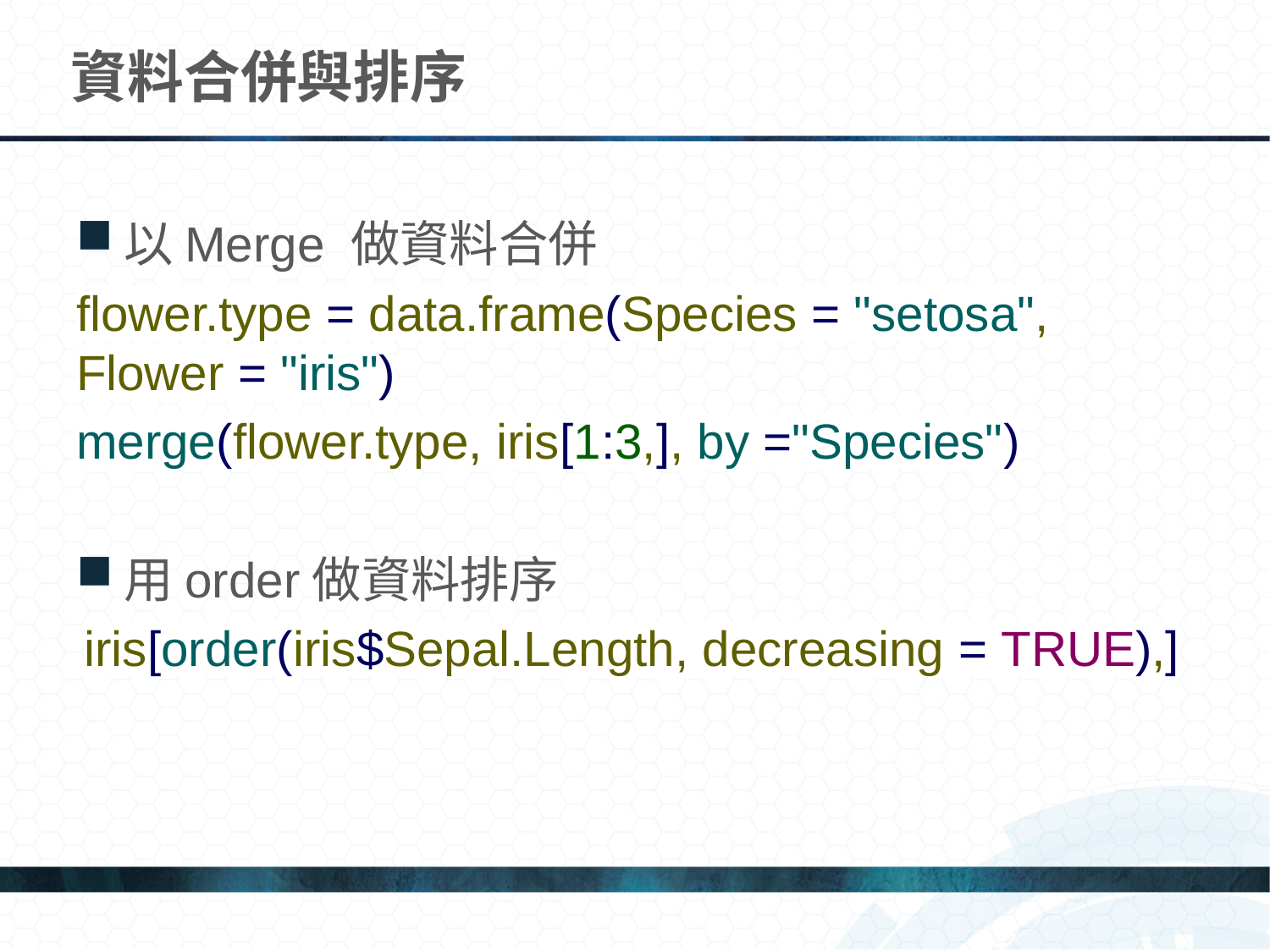

# 資料合併與排序
以Merge 做資料合併
flower.type = data.frame(Species = "setosa", Flower = "iris")
merge(flower.type, iris[1:3,], by ="Species")

用order做資料排序
iris[order(iris$Sepal.Length, decreasing = TRUE),]